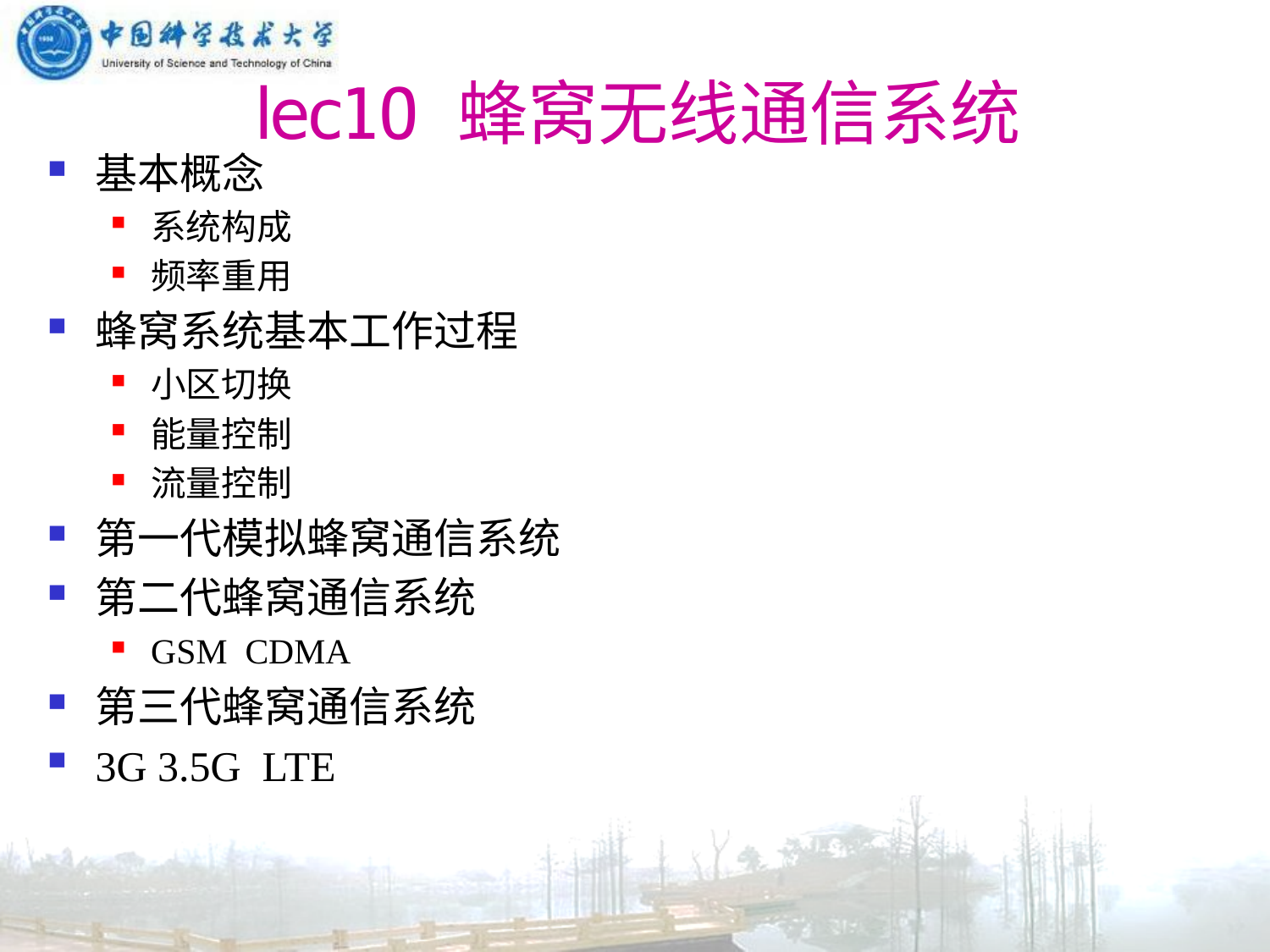

# lec10 蜂窝无线通信系统
基本概念
系统构成
频率重用
蜂窝系统基本工作过程
小区切换
能量控制
流量控制
第一代模拟蜂窝通信系统
第二代蜂窝通信系统
GSM  CDMA
第三代蜂窝通信系统
3G 3.5G  LTE

65